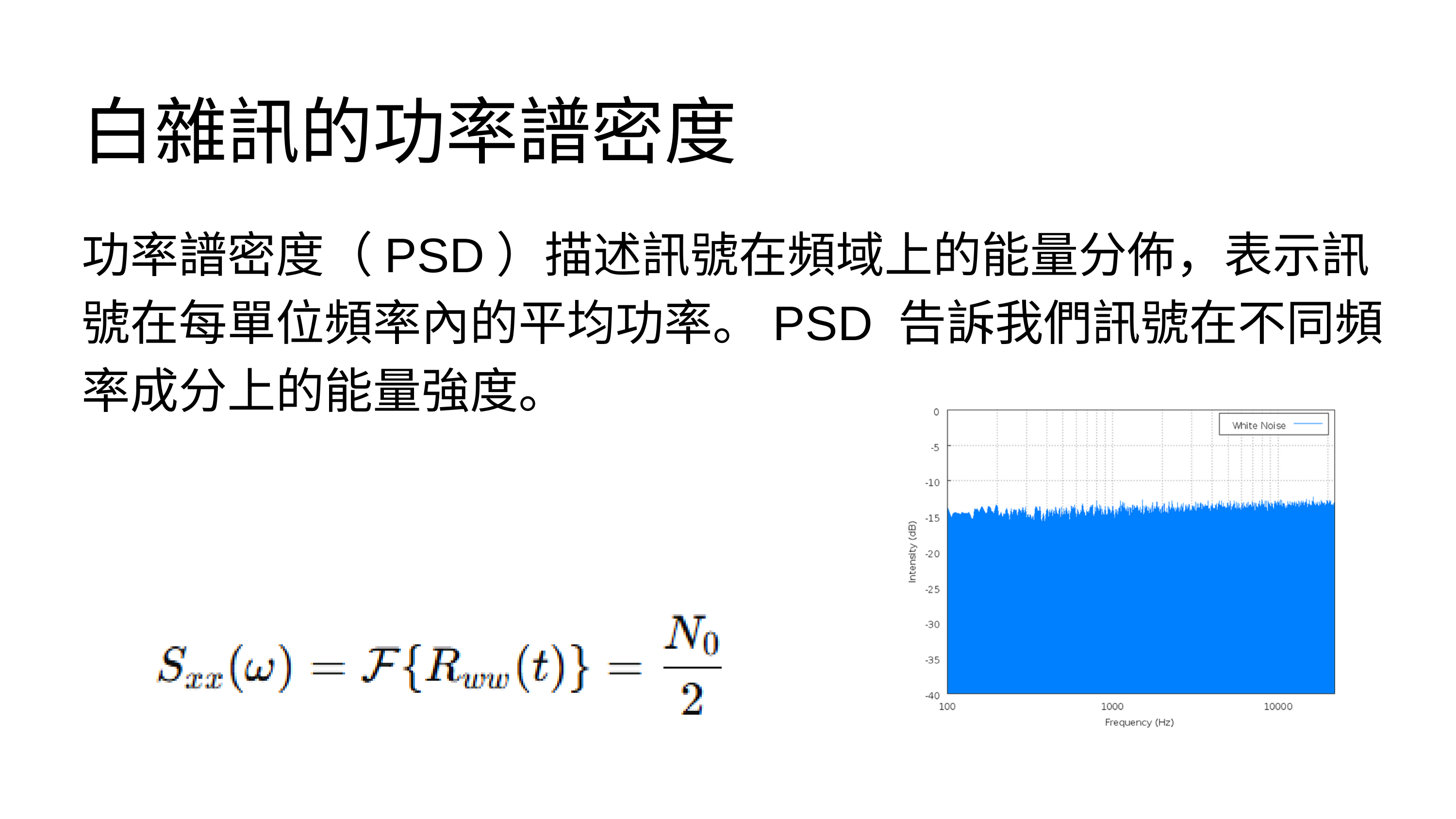

白雜訊的功率譜密度
功率譜密度（PSD）描述訊號在頻域上的能量分佈，表示訊號在每單位頻率內的平均功率。PSD 告訴我們訊號在不同頻率成分上的能量強度。